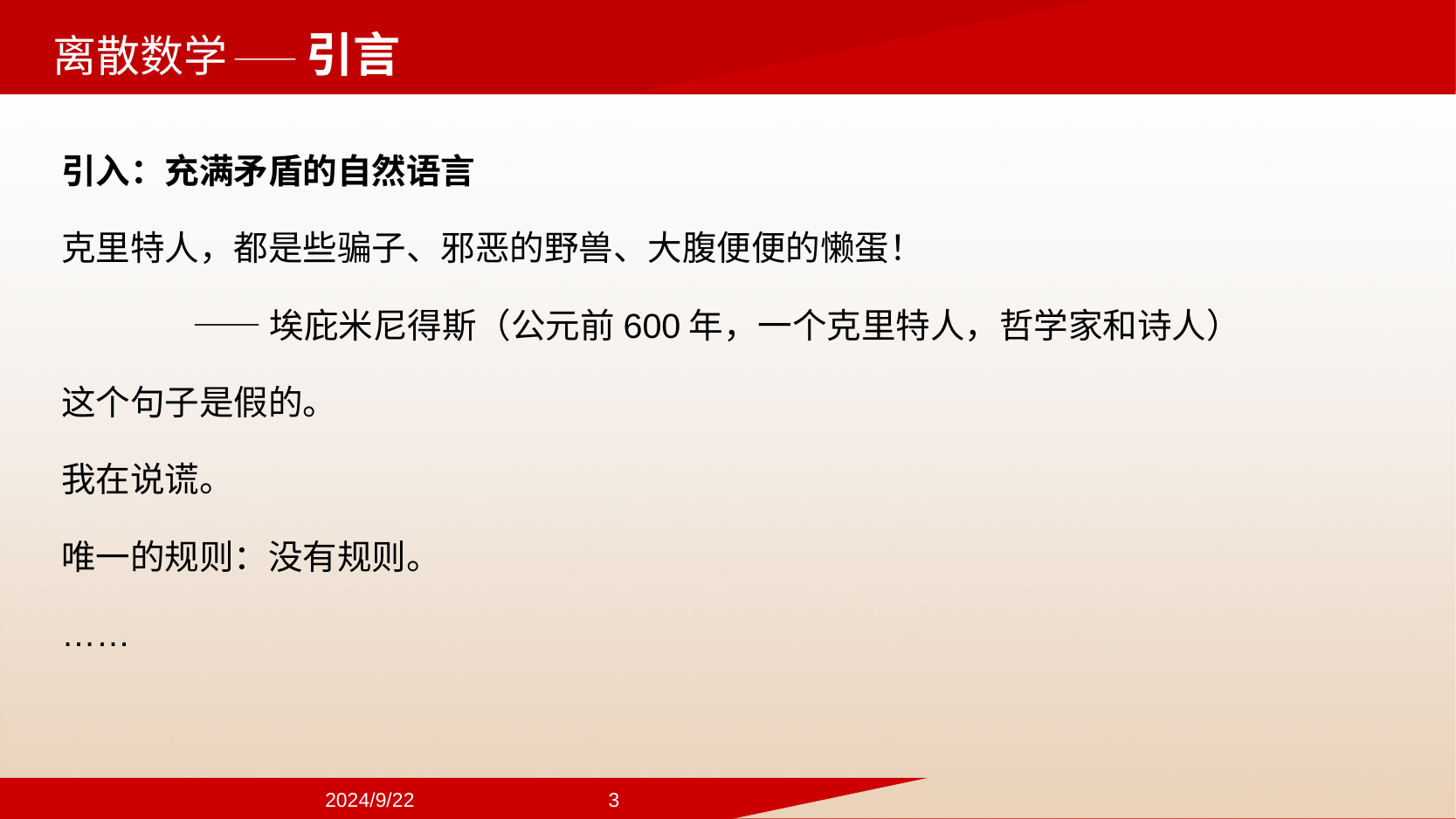

——引言
引入：充满矛盾的自然语言
克里特人，都是些骗子、邪恶的野兽、大腹便便的懒蛋！
	——埃庇米尼得斯（公元前600年，一个克里特人，哲学家和诗人）
这个句子是假的。
我在说谎。
唯一的规则：没有规则。
……

2024/9/22
3